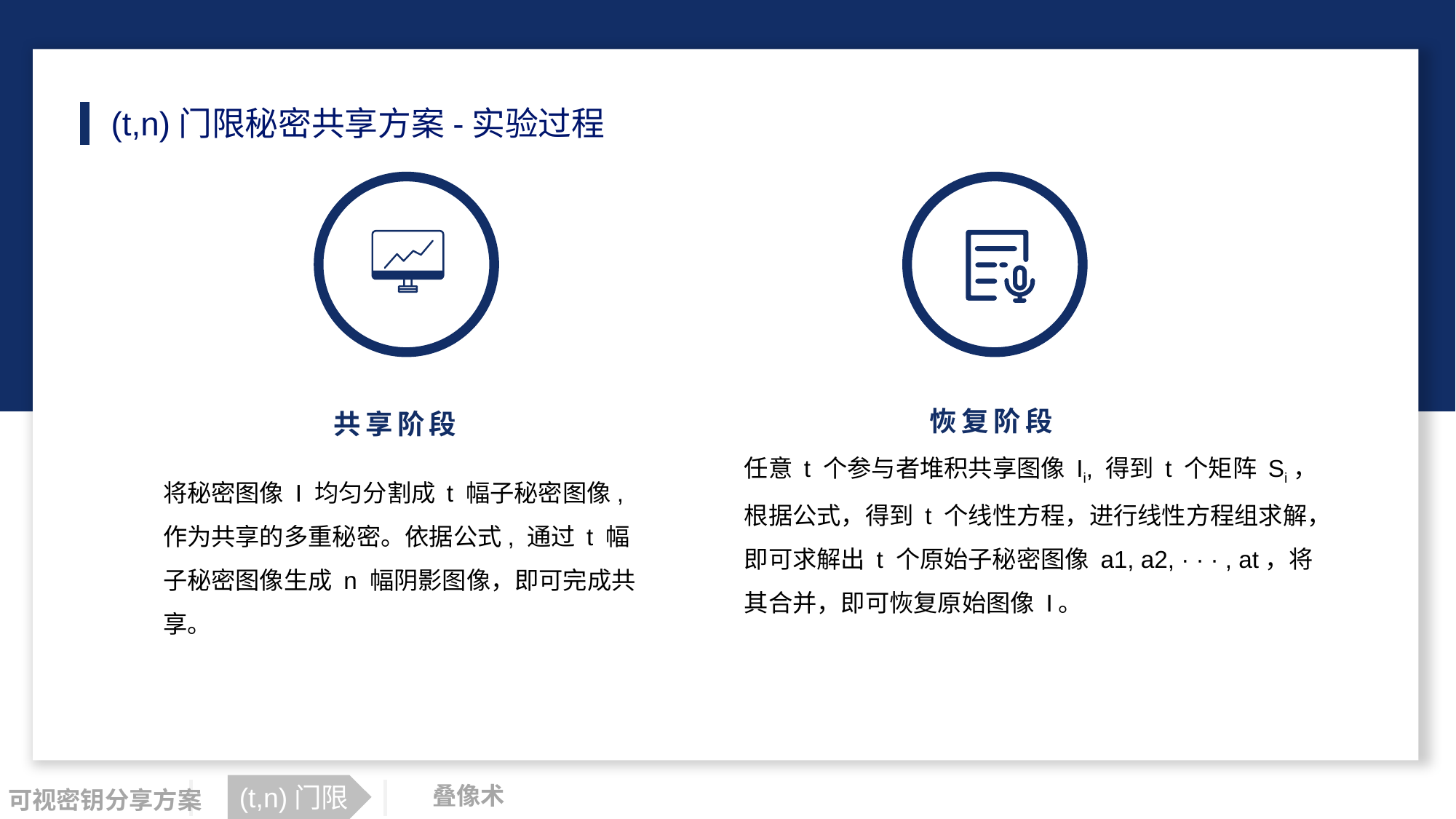

(t,n)门限秘密共享方案-实验过程

恢复阶段
任意 t 个参与者堆积共享图像 Ii, 得到 t 个矩阵 Si，根据公式，得到 t 个线性方程，进行线性方程组求解，即可求解出 t 个原始子秘密图像 a1, a2, · · · , at，将其合并，即可恢复原始图像 I。
共享阶段
将秘密图像 I 均匀分割成 t 幅子秘密图像, 作为共享的多重秘密。依据公式, 通过 t 幅子秘密图像生成 n 幅阴影图像，即可完成共享。

(t,n)门限
论文

叠像术

可视密钥分享方案